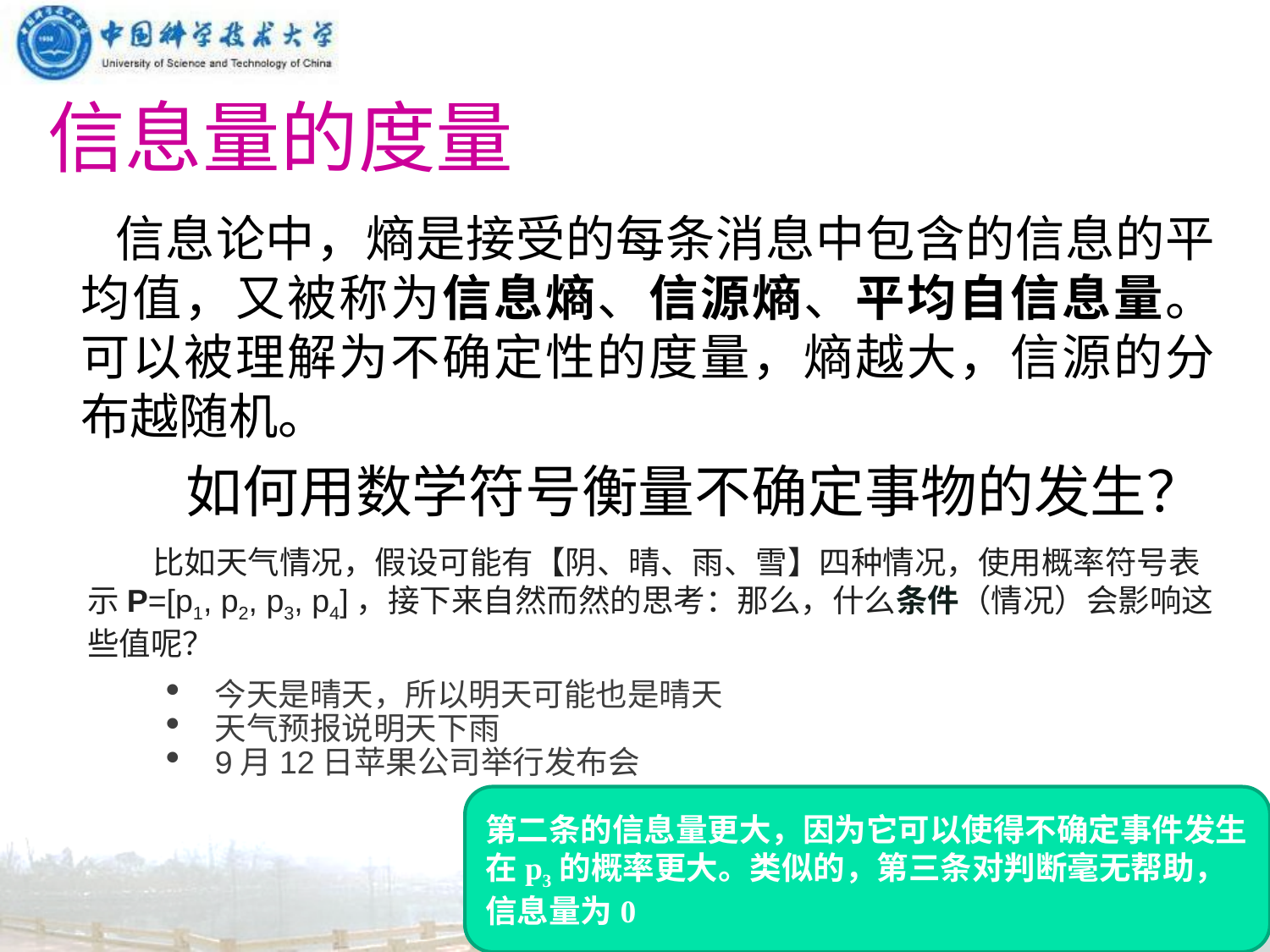

# 信息量的度量
      信息论中，熵是接受的每条消息中包含的信息的平均值，又被称为信息熵、信源熵、平均自信息量。可以被理解为不确定性的度量，熵越大，信源的分布越随机。
           如何用数学符号衡量不确定事物的发生？

        比如天气情况，假设可能有【阴、晴、雨、雪】四种情况，使用概率符号表示P=[p1, p2, p3, p4]，接下来自然而然的思考：那么，什么条件（情况）会影响这些值呢？
今天是晴天，所以明天可能也是晴天
天气预报说明天下雨
9月12日苹果公司举行发布会
第二条的信息量更大，因为它可以使得不确定事件发生在p3的概率更大。类似的，第三条对判断毫无帮助，信息量为0